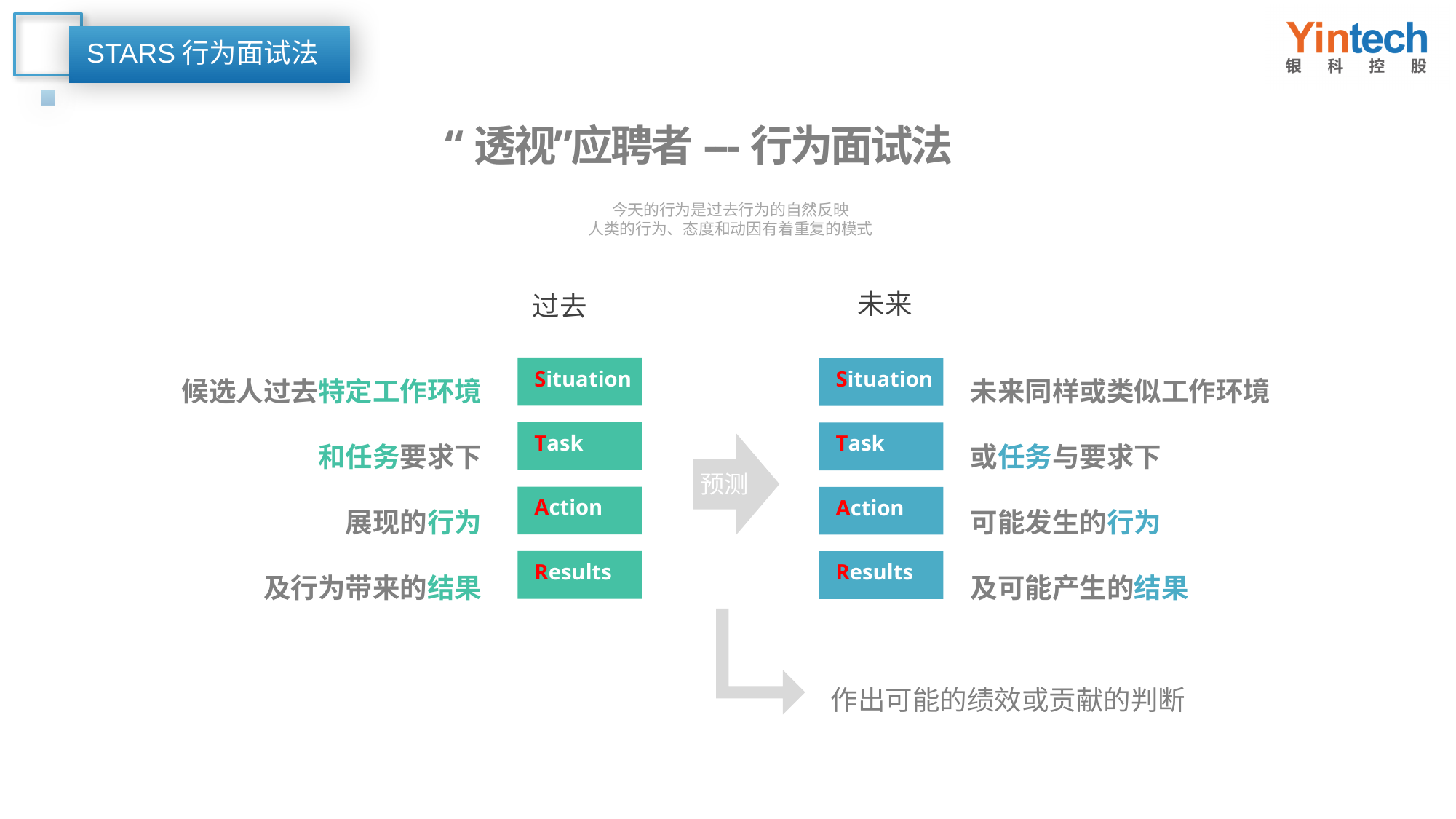

STARS行为面试法

“透视”应聘者---行为面试法
今天的行为是过去行为的自然反映
人类的行为、态度和动因有着重复的模式
未来
过去
候选人过去特定工作环境
和任务要求下
展现的行为
及行为带来的结果
未来同样或类似工作环境
或任务与要求下
可能发生的行为
及可能产生的结果

Situation

Situation

Task

Task

预测

Action

Action

Results

Results

作出可能的绩效或贡献的判断